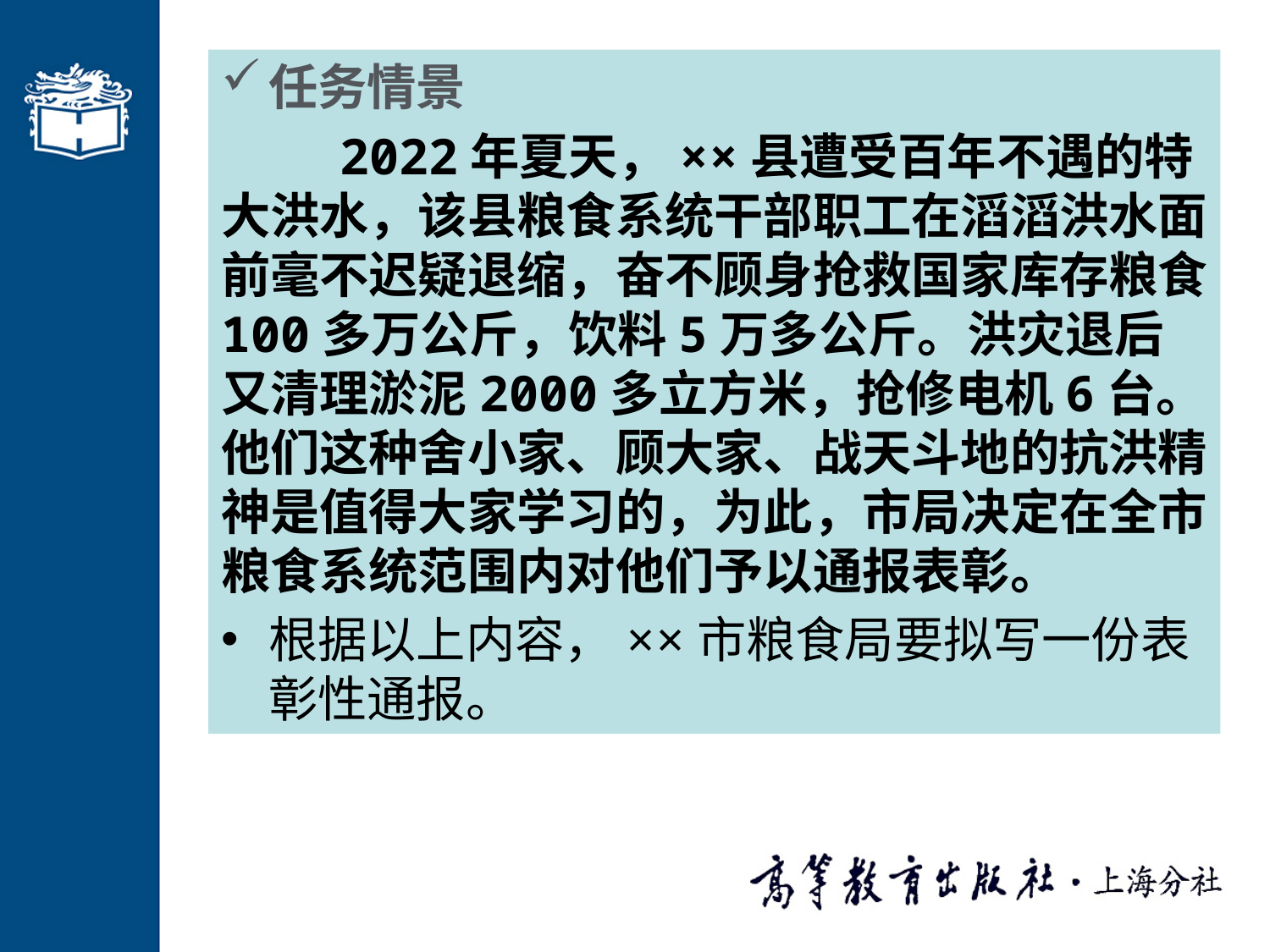

任务情景
    2022年夏天，××县遭受百年不遇的特大洪水，该县粮食系统干部职工在滔滔洪水面前毫不迟疑退缩，奋不顾身抢救国家库存粮食100多万公斤，饮料5万多公斤。洪灾退后又清理淤泥2000多立方米，抢修电机6台。他们这种舍小家、顾大家、战天斗地的抗洪精神是值得大家学习的，为此，市局决定在全市粮食系统范围内对他们予以通报表彰。
根据以上内容，××市粮食局要拟写一份表彰性通报。